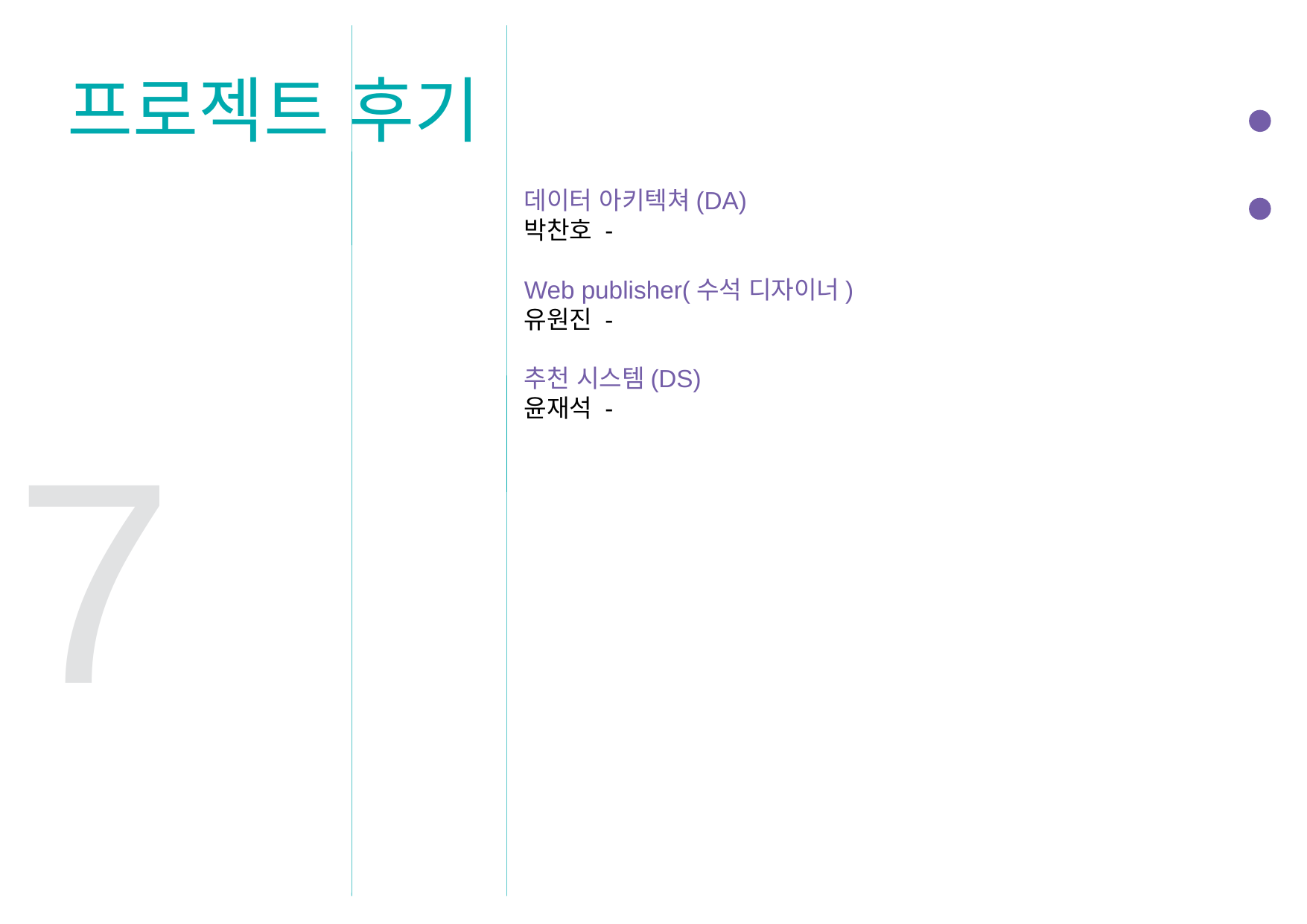

프로젝트 후기

데이터 아키텍쳐(DA)
박찬호 -

Web publisher(수석 디자이너)
유원진 -

추천 시스템(DS)
윤재석 -

7